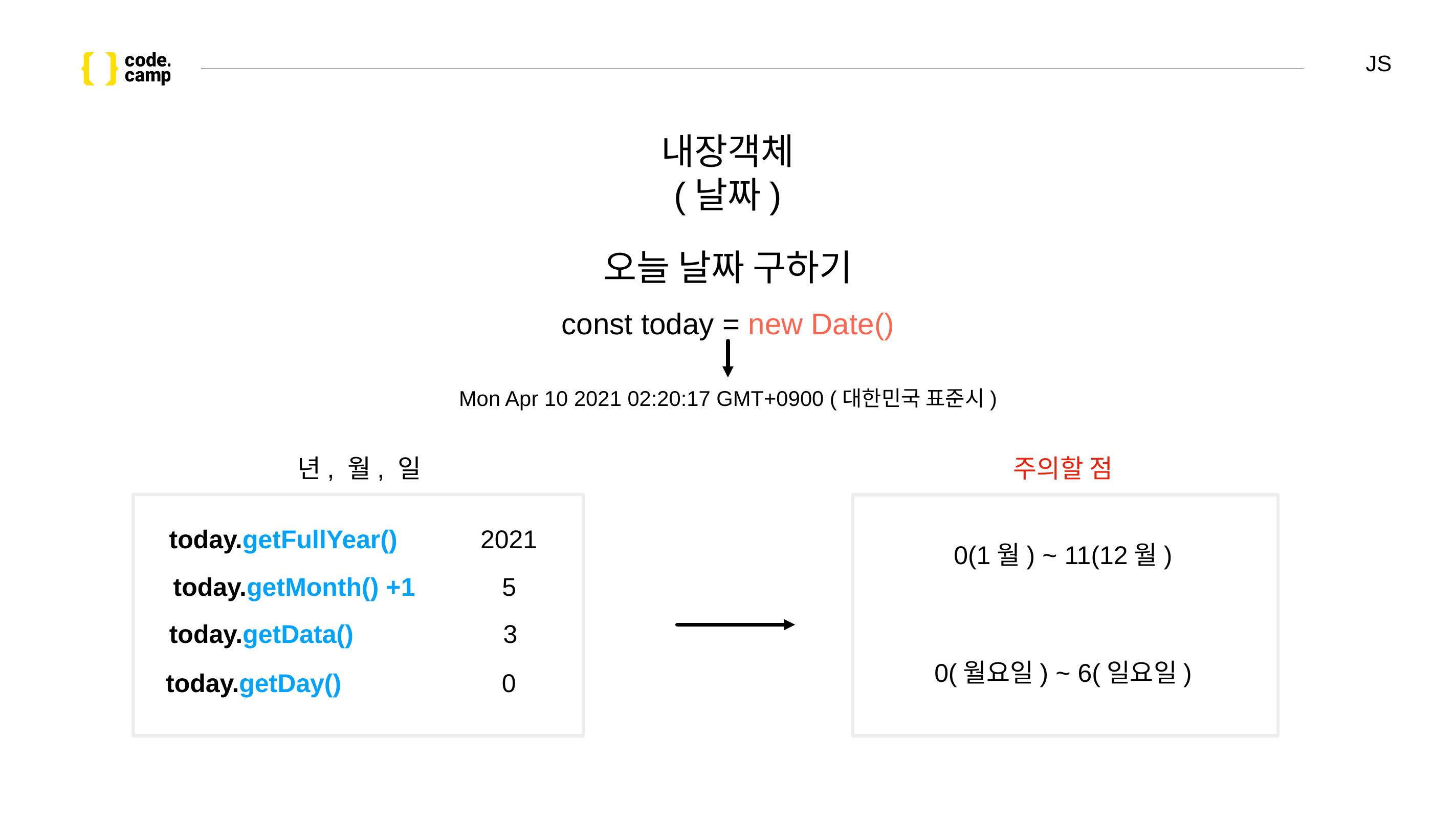

# JS

내장객체
(날짜)
오늘 날짜 구하기
const today = new Date()

Mon Apr 10 2021 02:20:17 GMT+0900 (대한민국 표준시)
년, 월, 일
주의할 점

today.getFullYear()
2021
0(1월) ~ 11(12월)
today.getMonth() +1
5
today.getData()
3

0(월요일) ~ 6(일요일)
today.getDay()
0